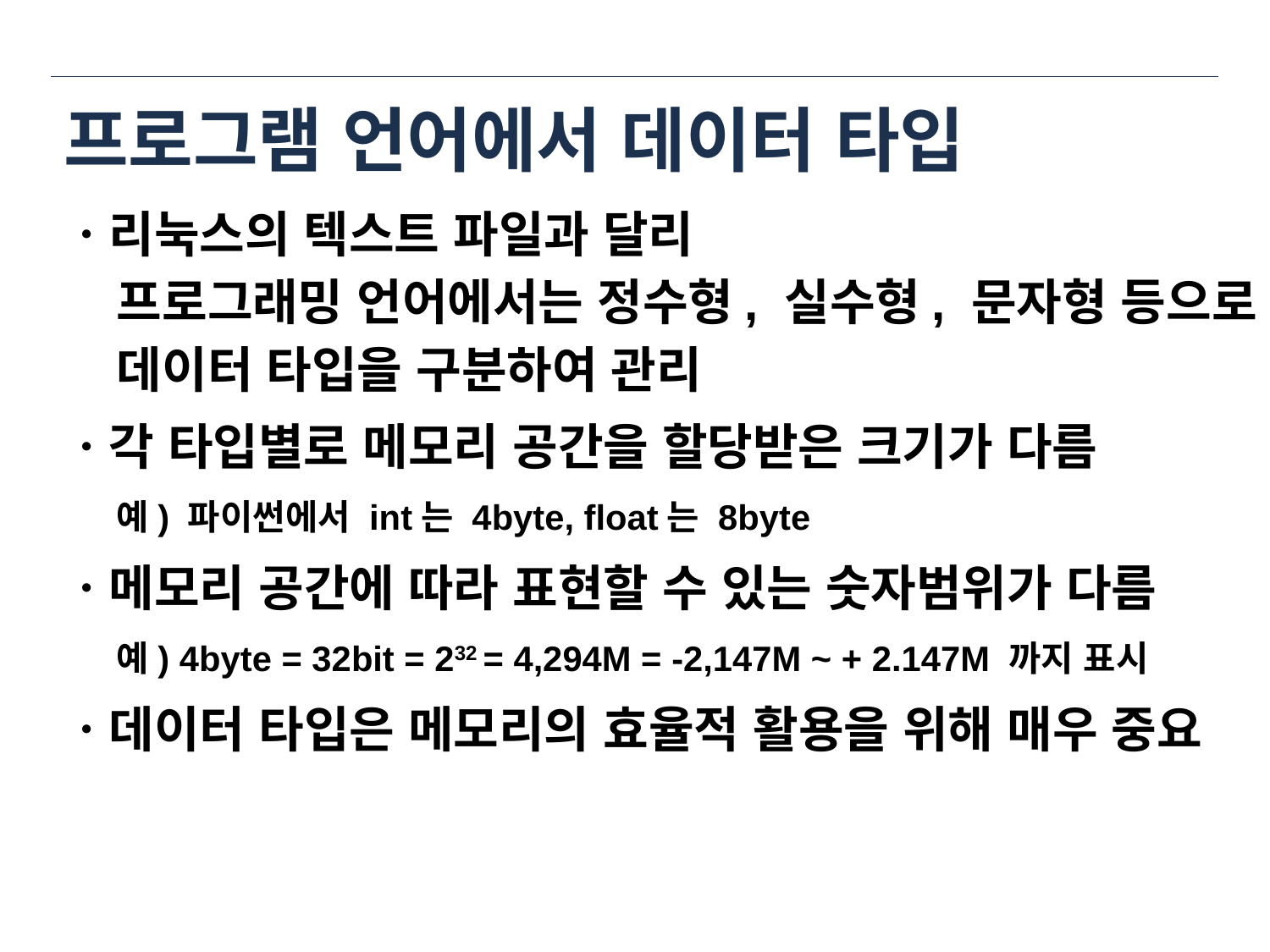

# 프로그램 언어에서 데이터 타입
ㆍ리눅스의 텍스트 파일과 달리
   프로그래밍 언어에서는 정수형, 실수형, 문자형 등으로
   데이터 타입을 구분하여 관리
ㆍ각 타입별로 메모리 공간을 할당받은 크기가 다름
   예) 파이썬에서 int는 4byte, float는 8byte
ㆍ메모리 공간에 따라 표현할 수 있는 숫자범위가 다름
   예) 4byte = 32bit = 232 = 4,294M = -2,147M ~ + 2.147M 까지 표시
ㆍ데이터 타입은 메모리의 효율적 활용을 위해 매우 중요